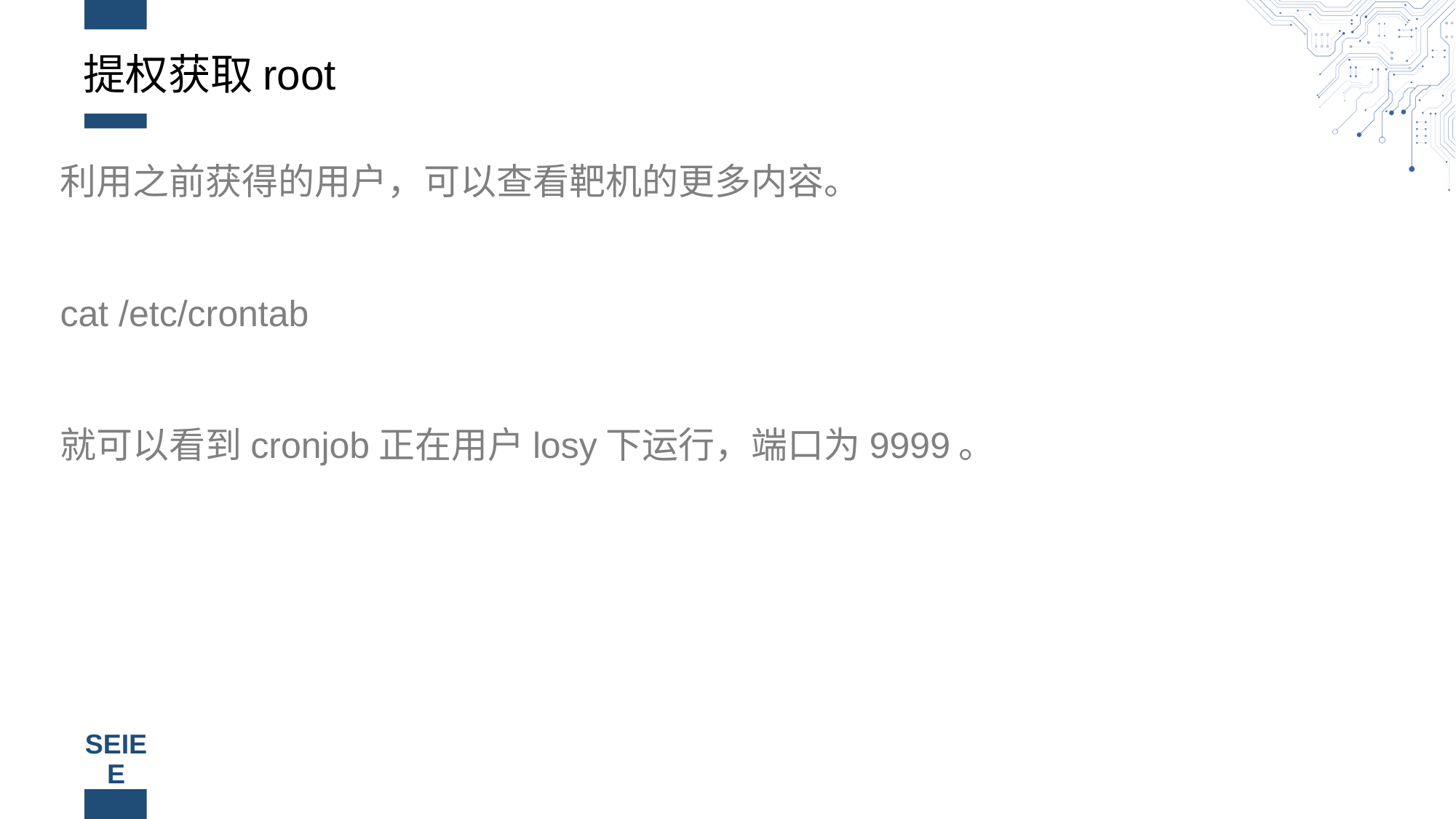

# 提权获取root
利用之前获得的用户，可以查看靶机的更多内容。

cat /etc/crontab

就可以看到cronjob正在用户losy下运行，端口为9999。